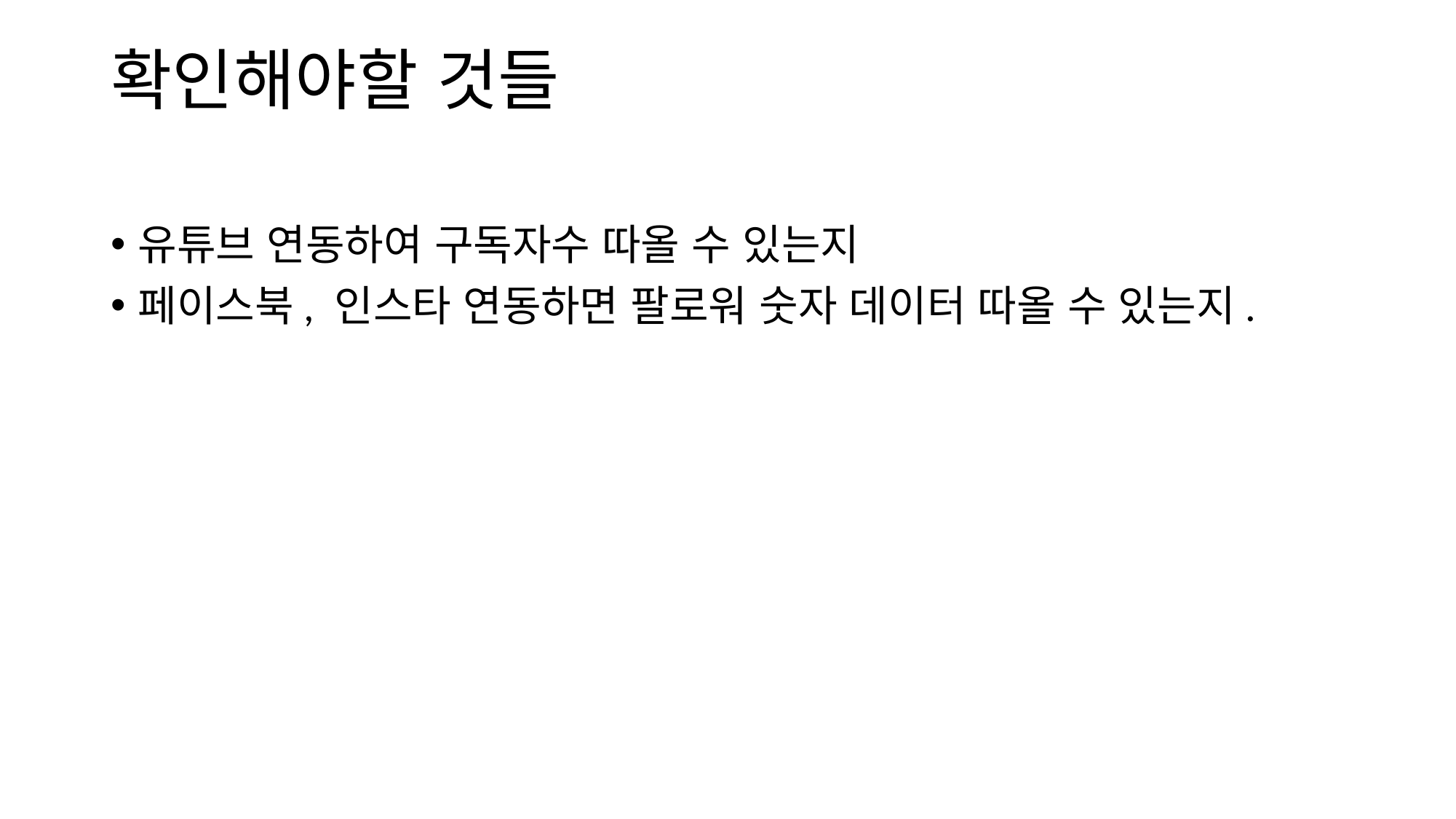

# 확인해야할 것들
유튜브 연동하여 구독자수 따올 수 있는지
페이스북, 인스타 연동하면 팔로워 숫자 데이터 따올 수 있는지.